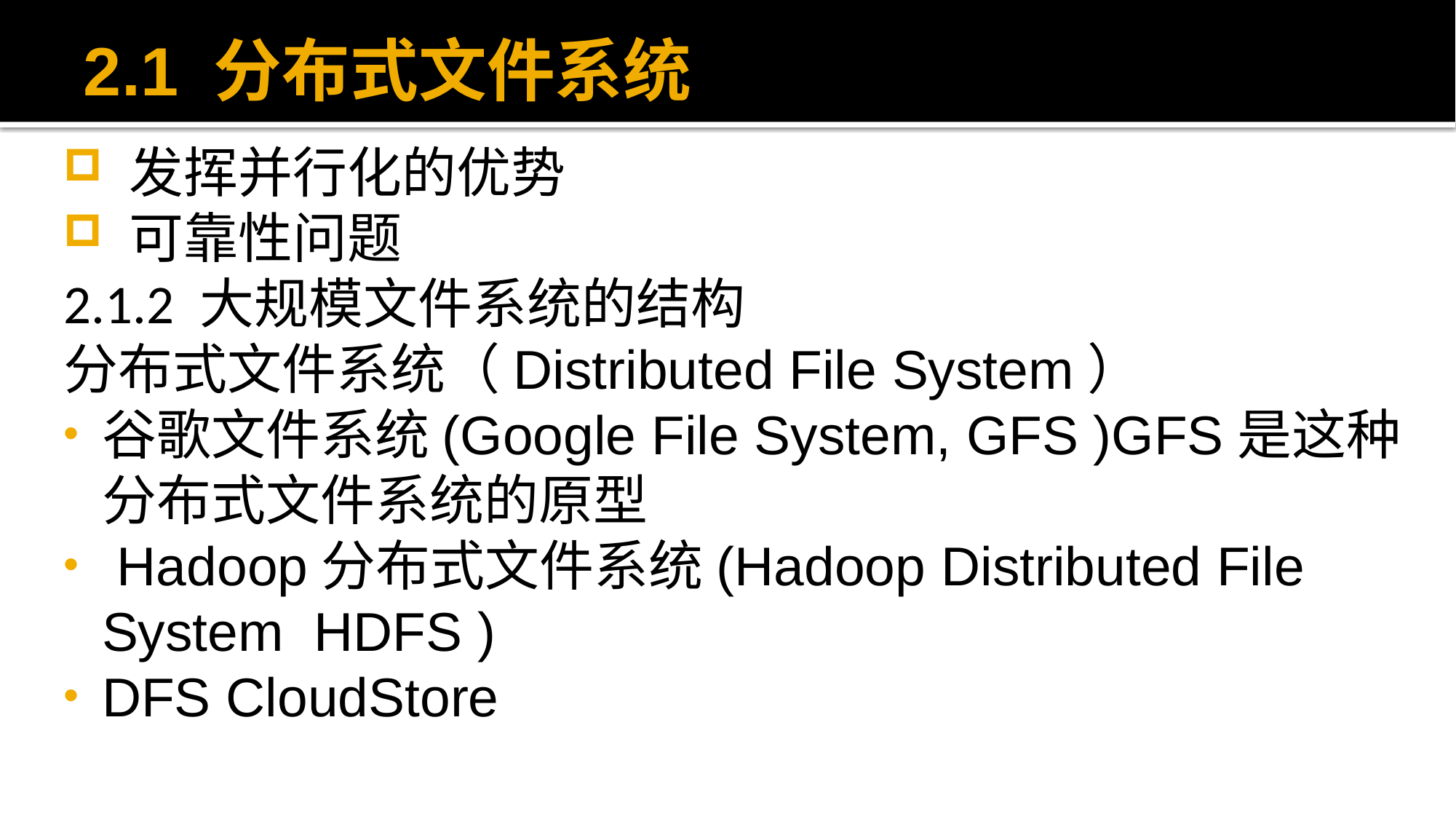

# 2.1 分布式文件系统
 发挥并行化的优势
 可靠性问题
2.1.2 大规模文件系统的结构
分布式文件系统（Distributed File System）
谷歌文件系统(Google File System, GFS )GFS是这种分布式文件系统的原型
 Hadoop分布式文件系统(Hadoop Distributed File System  HDFS )
DFS CloudStore